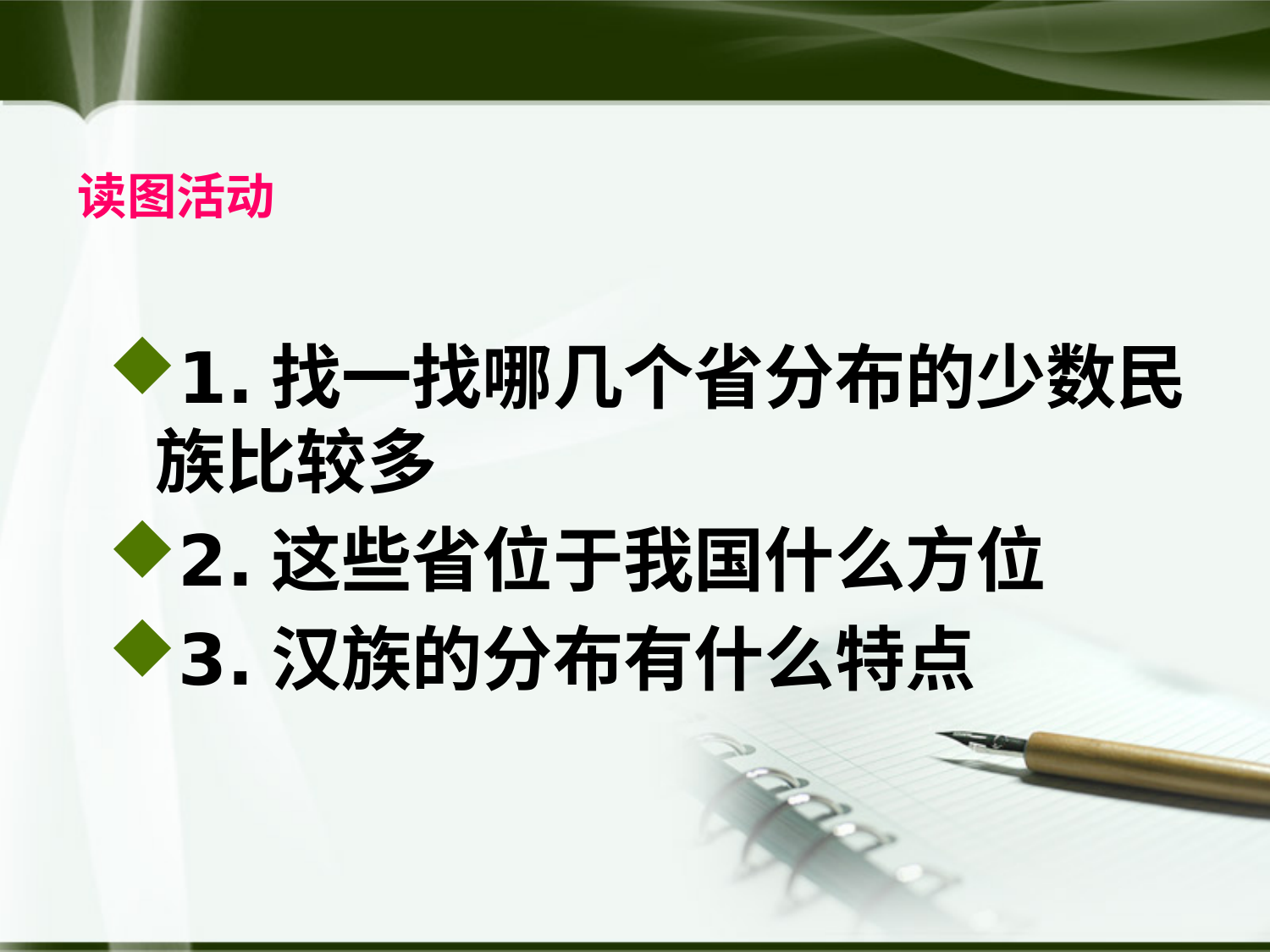

# 读图活动
1.找一找哪几个省分布的少数民族比较多
2.这些省位于我国什么方位
3.汉族的分布有什么特点